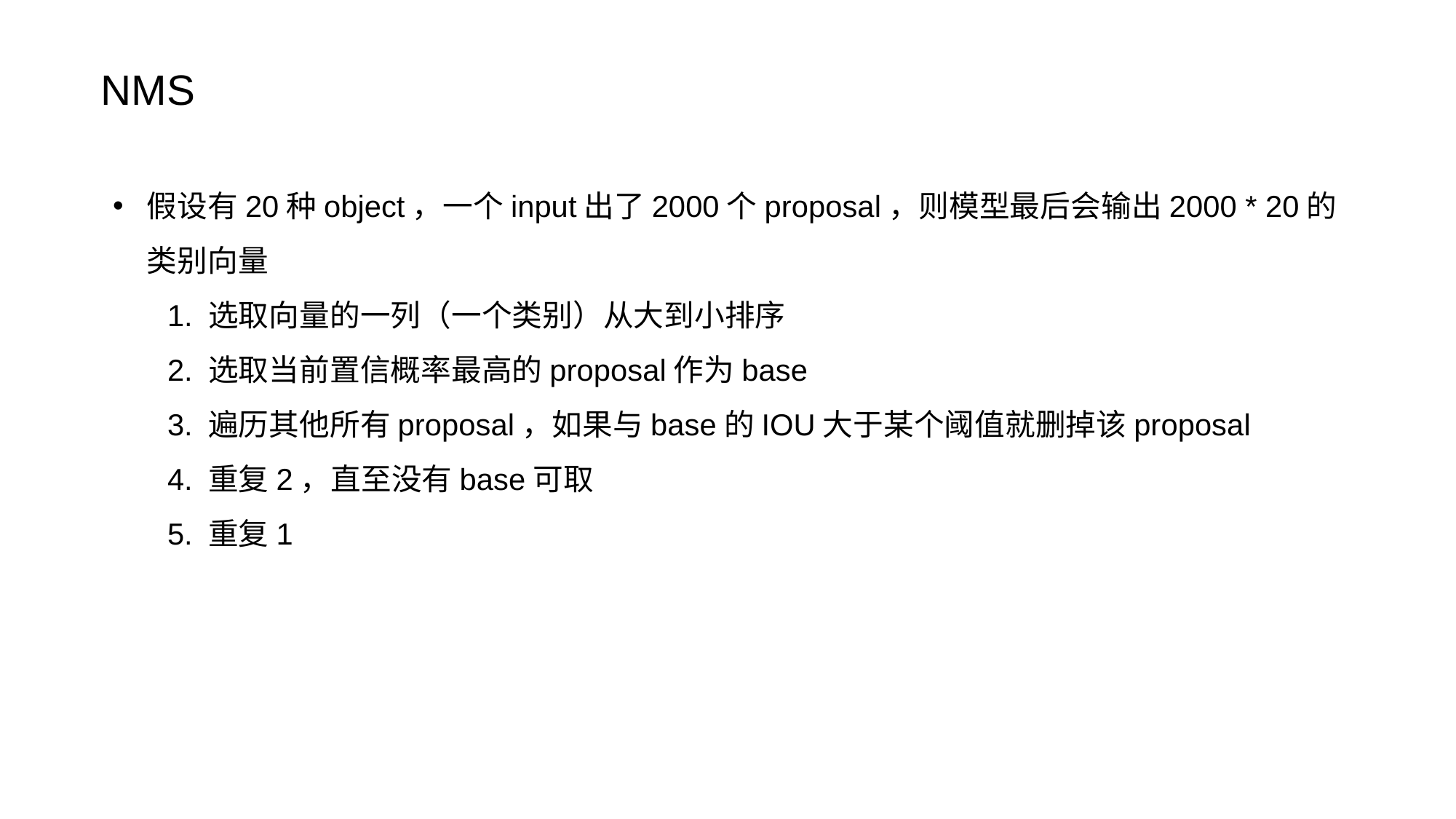

NMS
假设有20种object，一个input出了2000个proposal，则模型最后会输出2000 * 20的类别向量
1. 选取向量的一列（一个类别）从大到小排序
2. 选取当前置信概率最高的proposal作为base
3. 遍历其他所有proposal，如果与base的IOU大于某个阈值就删掉该proposal
4. 重复2，直至没有base可取
5. 重复1